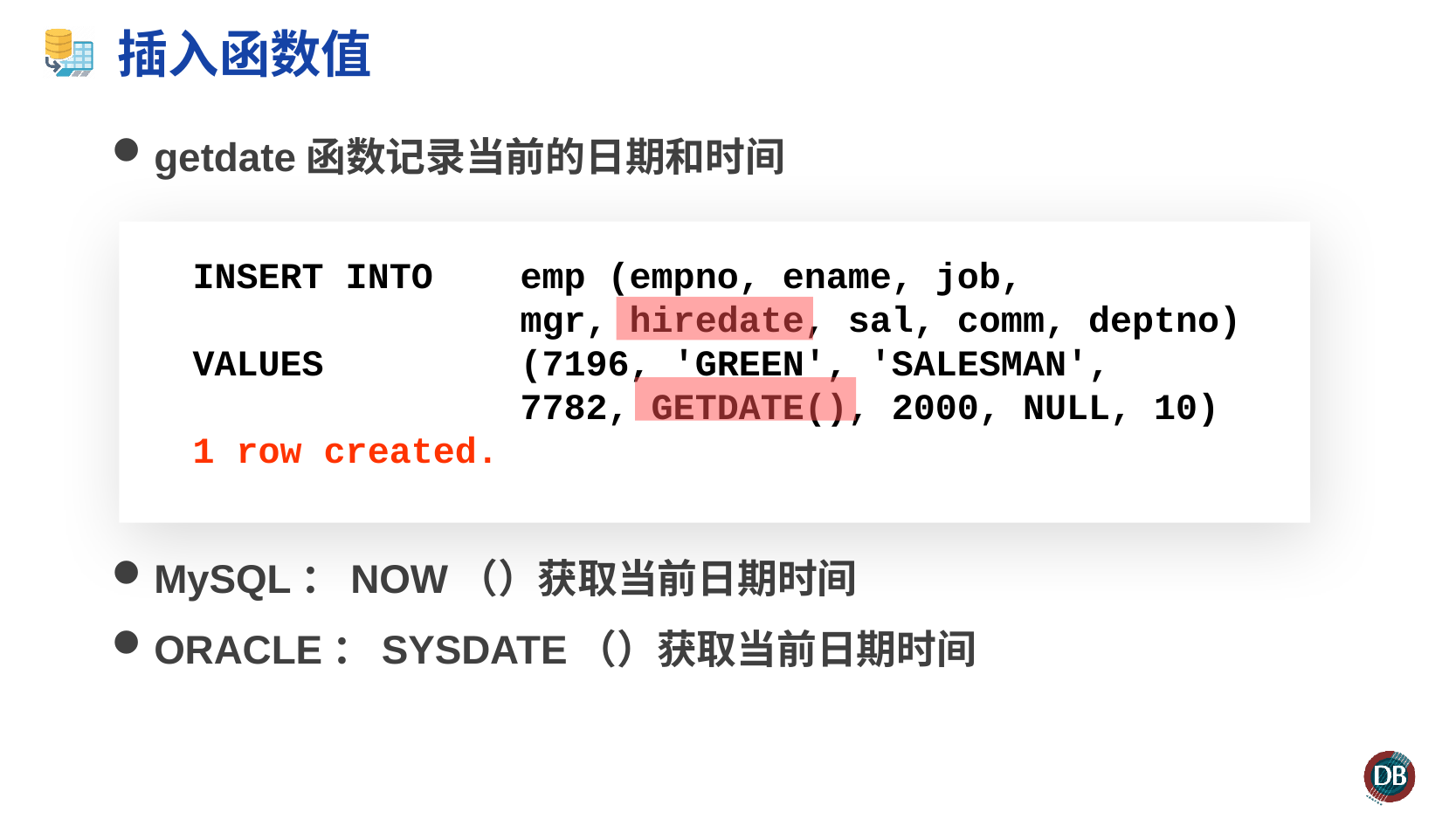

# 插入函数值
getdate函数记录当前的日期和时间

MySQL：NOW（）获取当前日期时间
ORACLE：SYSDATE（）获取当前日期时间
   INSERT INTO	emp (empno, ename, job,
  			mgr, hiredate, sal, comm, deptno)
   VALUES		(7196, 'GREEN', 'SALESMAN',
  			7782, GETDATE(), 2000, NULL, 10)
   1 row created.